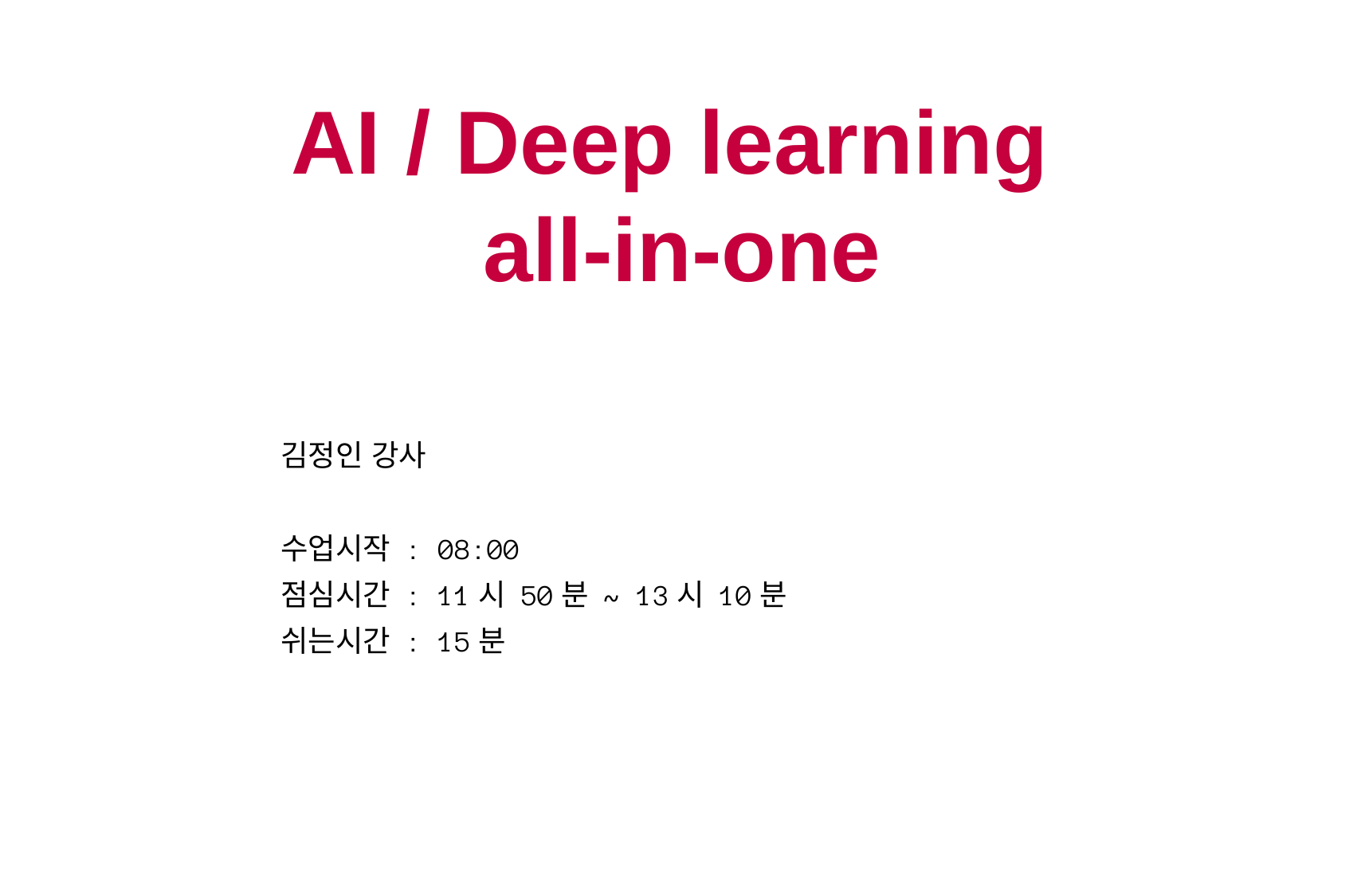

AI / Deep learning
all-in-one
김정인 강사

수업시작 : 08:00
점심시간 : 11시 50분 ~ 13시 10분
쉬는시간 : 15분